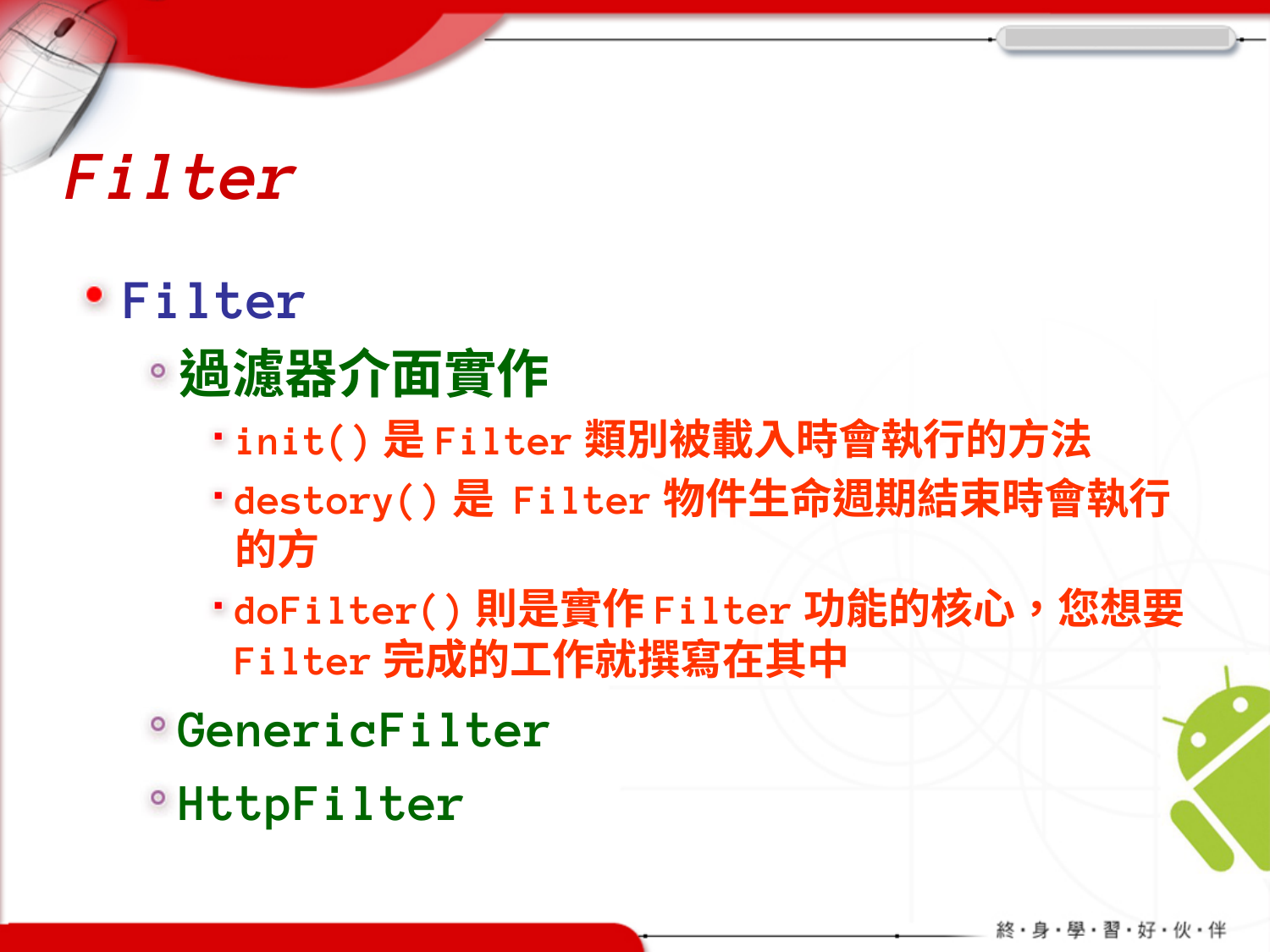

# Filter
Filter
過濾器介面實作
init()是Filter類別被載入時會執行的方法
destory()是 Filter物件生命週期結束時會執行的方
doFilter()則是實作Filter功能的核心，您想要Filter完成的工作就撰寫在其中
GenericFilter
HttpFilter